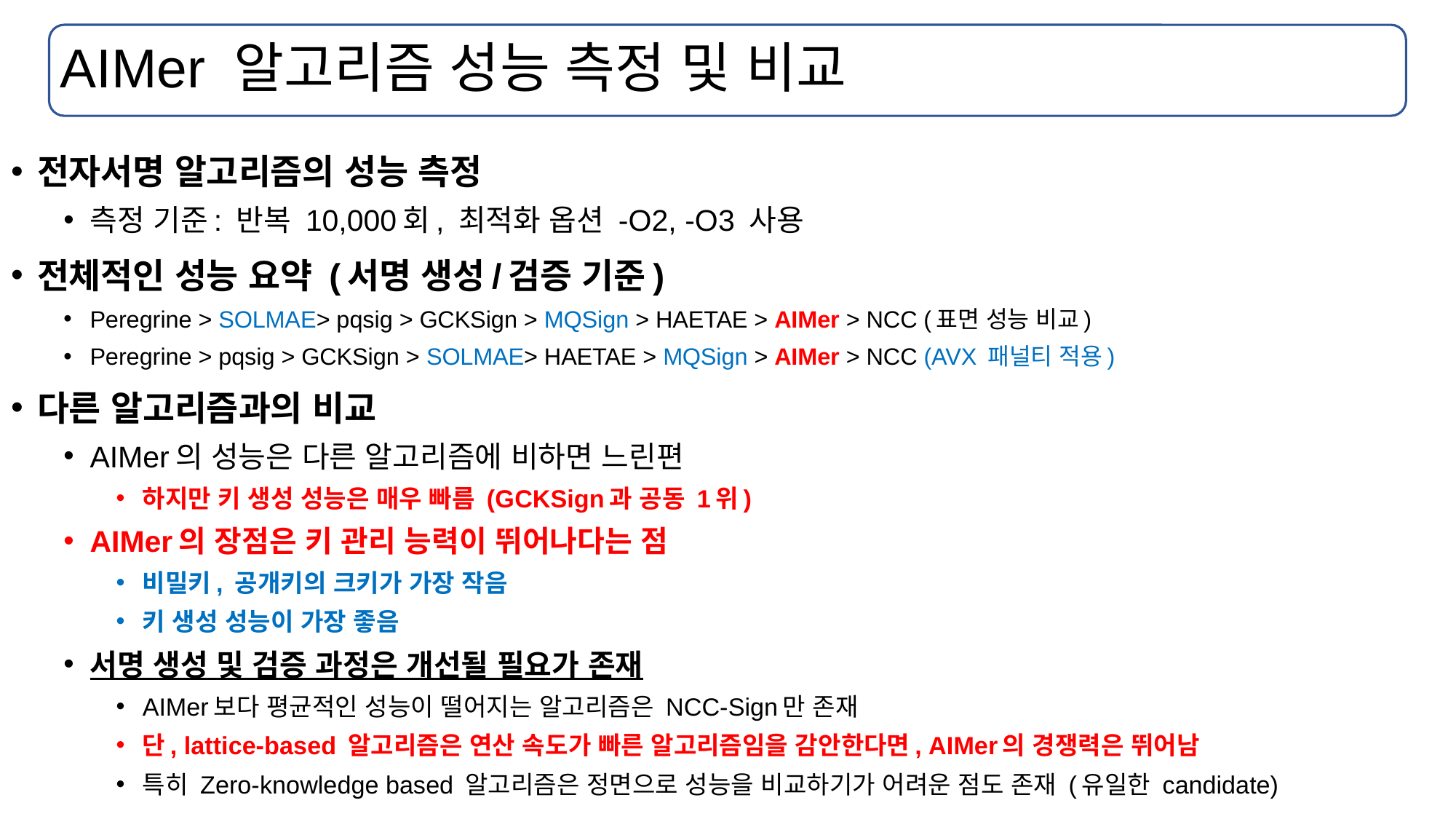

# AIMer 알고리즘 성능 측정 및 비교
전자서명 알고리즘의 성능 측정
측정 기준: 반복 10,000회, 최적화 옵션 -O2, -O3 사용
전체적인 성능 요약 (서명 생성/검증 기준)
Peregrine > SOLMAE> pqsig > GCKSign > MQSign > HAETAE > AIMer > NCC (표면 성능 비교)
Peregrine > pqsig > GCKSign > SOLMAE> HAETAE > MQSign > AIMer > NCC (AVX 패널티 적용)
다른 알고리즘과의 비교
AIMer의 성능은 다른 알고리즘에 비하면 느린편
하지만 키 생성 성능은 매우 빠름 (GCKSign과 공동 1위)
AIMer의 장점은 키 관리 능력이 뛰어나다는 점
비밀키, 공개키의 크키가 가장 작음
키 생성 성능이 가장 좋음
서명 생성 및 검증 과정은 개선될 필요가 존재
AIMer보다 평균적인 성능이 떨어지는 알고리즘은 NCC-Sign만 존재
단, lattice-based 알고리즘은 연산 속도가 빠른 알고리즘임을 감안한다면, AIMer의 경쟁력은 뛰어남
특히 Zero-knowledge based 알고리즘은 정면으로 성능을 비교하기가 어려운 점도 존재 (유일한 candidate)